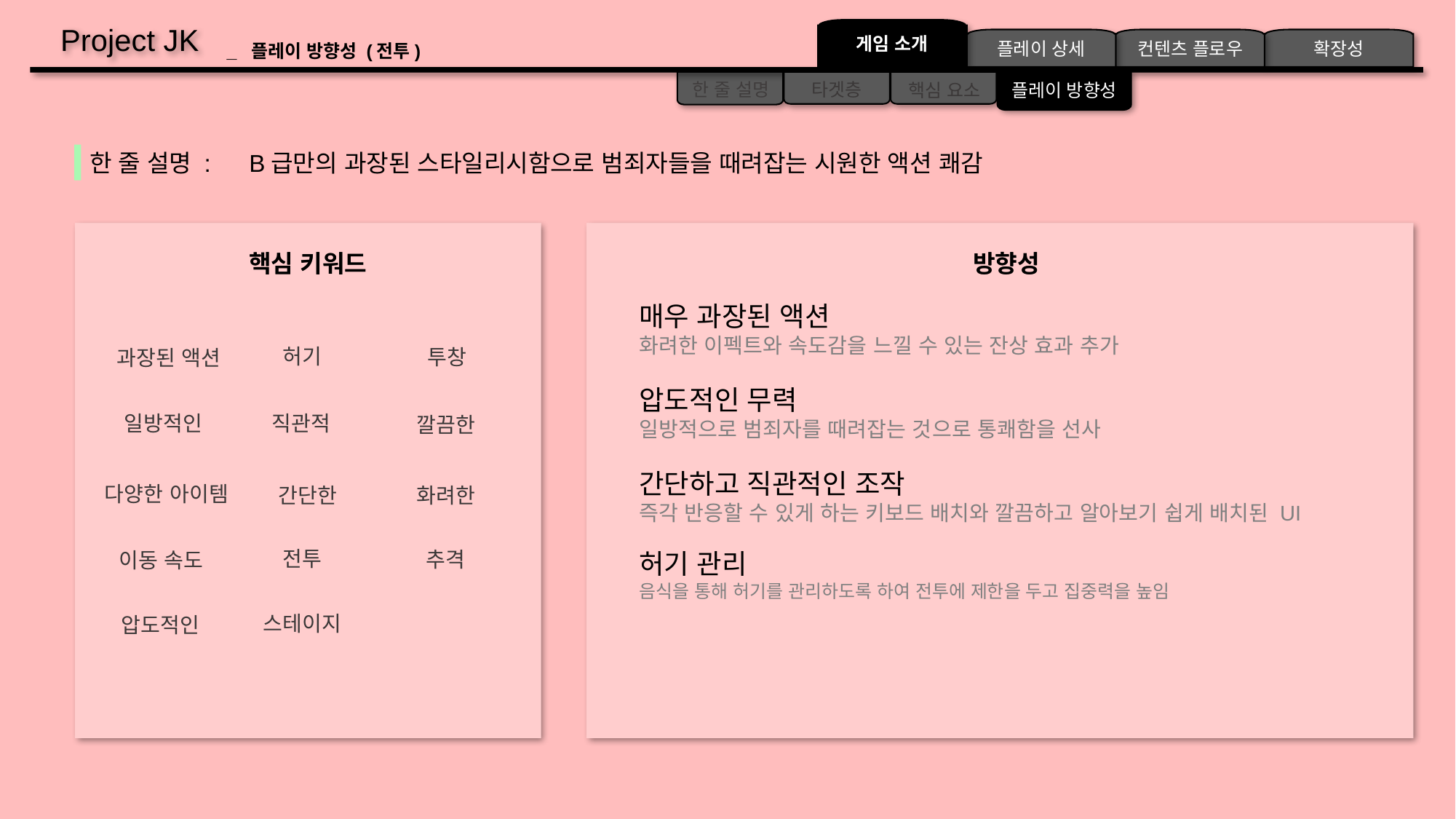

Project JK
게임 소개
플레이 상세
컨텐츠 플로우
확장성
_  플레이 방향성 (전투)

타겟층
핵심 요소
플레이 방향성
한 줄 설명
한 줄 설명
B급만의 과장된 스타일리시함으로 범죄자들을 때려잡는 시원한 액션 쾌감

:

핵심 키워드
핵심 키워드
핵심 키워드
핵심 키워드
핵심 키워드
방향성
방향성
방향성
방향성
방향성
매우 과장된 액션
화려한 이펙트와 속도감을 느낄 수 있는 잔상 효과 추가

전략에 따른 무기 선택
투창을 비롯한 여러가지 무기로 적에게 대미지를 입히고 죽임

허기 관리
음식을 통해 허기를 관리하도록 하여 전투에 제한을 두고 집중력을 높임

압도적인 무력
범죄자와 맞서 싸우는 것이 아닌 범죄자를 때려잡는 것으로 통쾌함을 선사

간단하고 직관적인 조작
즉각 반응할 수 있게 하는 키보드 배치와 깔끔하고 알아보기 쉽게 배치된 UI

매우 과장된 액션
화려한 이펙트와 속도감을 느낄 수 있는 잔상 효과 추가

압도적인 무력
일방적으로 범죄자를 때려잡는 것으로 통쾌함을 선사

간단하고 직관적인 조작
즉각 반응할 수 있게 하는 키보드 배치와 깔끔하고 알아보기 쉽게 배치된 UI

허기 관리
음식을 통해 허기를 관리하도록 하여 전투에 제한을 두고 집중력을 높임

허기
투창
과장된 액션
허기 시스템

여러 종류의 무기

더 강해지는 보스

직관적

간단한
과장된 액션

죽이기

다양한 아이템

이동속도

압도적인
직관적
일방적인
깔끔한
다양한 아이템
화려한
간단한
전투
추격
이동 속도
스테이지
압도적인